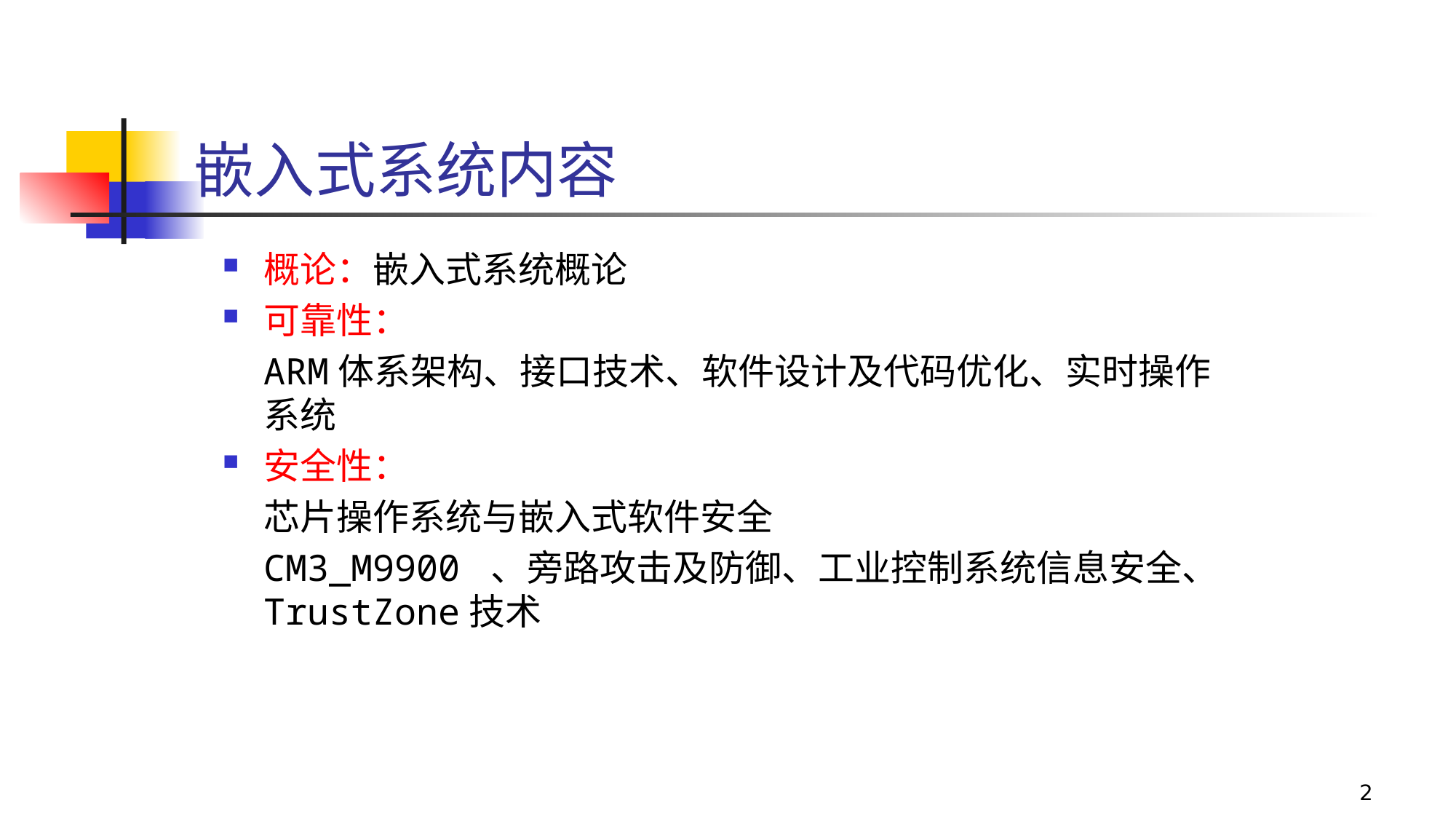

# 嵌入式系统内容
概论：嵌入式系统概论
可靠性：
	ARM体系架构、接口技术、软件设计及代码优化、实时操作系统
安全性：
	芯片操作系统与嵌入式软件安全
	CM3_M9900 、旁路攻击及防御、工业控制系统信息安全、 TrustZone技术

2